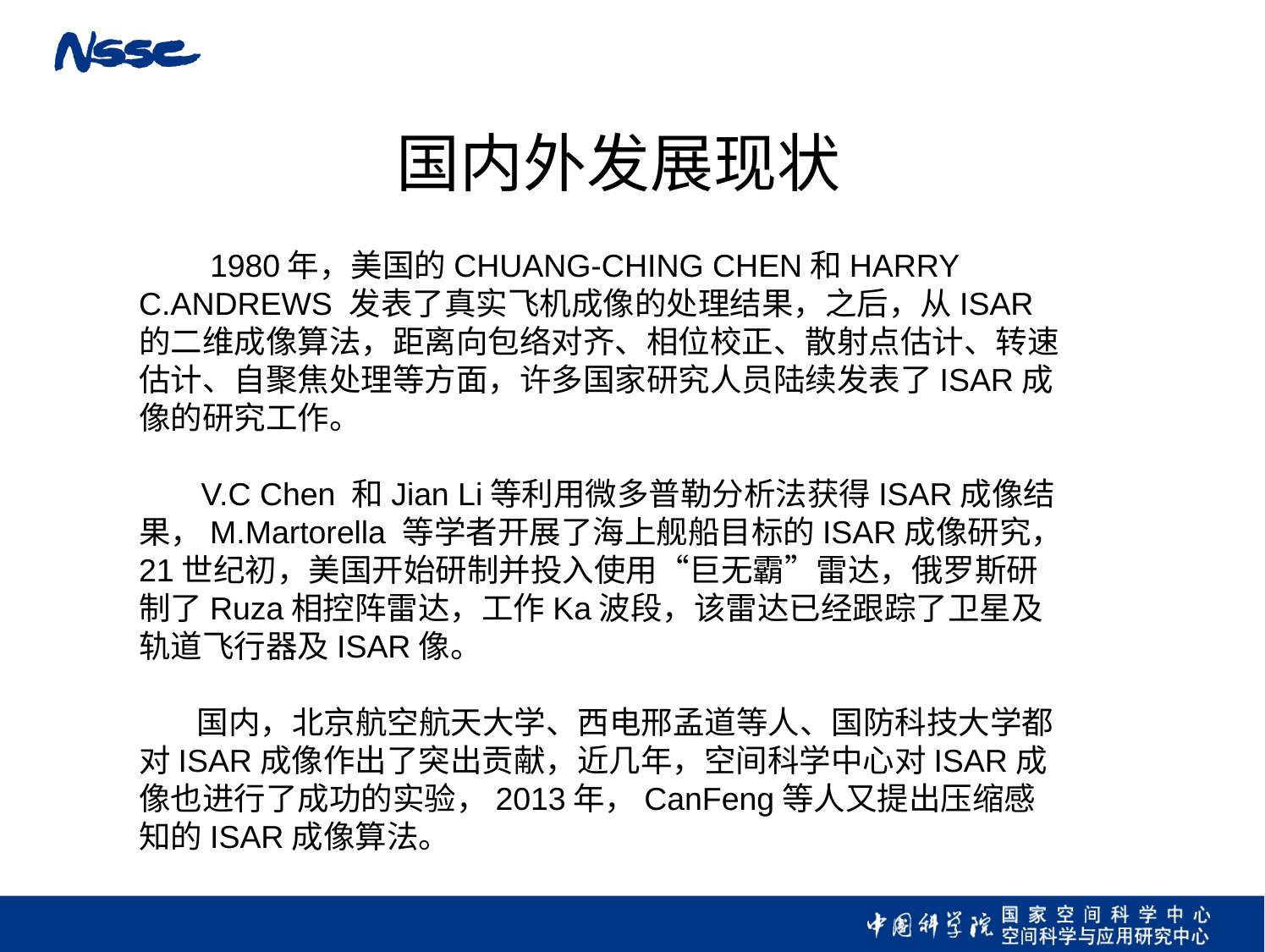

国内外发展现状
        1980年，美国的CHUANG-CHING CHEN和HARRY C.ANDREWS 发表了真实飞机成像的处理结果，之后，从ISAR的二维成像算法，距离向包络对齐、相位校正、散射点估计、转速估计、自聚焦处理等方面，许多国家研究人员陆续发表了ISAR成像的研究工作。

       V.C Chen 和Jian Li等利用微多普勒分析法获得ISAR成像结果，M.Martorella 等学者开展了海上舰船目标的ISAR成像研究，21世纪初，美国开始研制并投入使用“巨无霸”雷达，俄罗斯研制了Ruza相控阵雷达，工作Ka波段，该雷达已经跟踪了卫星及轨道飞行器及ISAR像。
       国内，北京航空航天大学、西电邢孟道等人、国防科技大学都对ISAR成像作出了突出贡献，近几年，空间科学中心对ISAR成像也进行了成功的实验，2013年，CanFeng等人又提出压缩感知的ISAR成像算法。